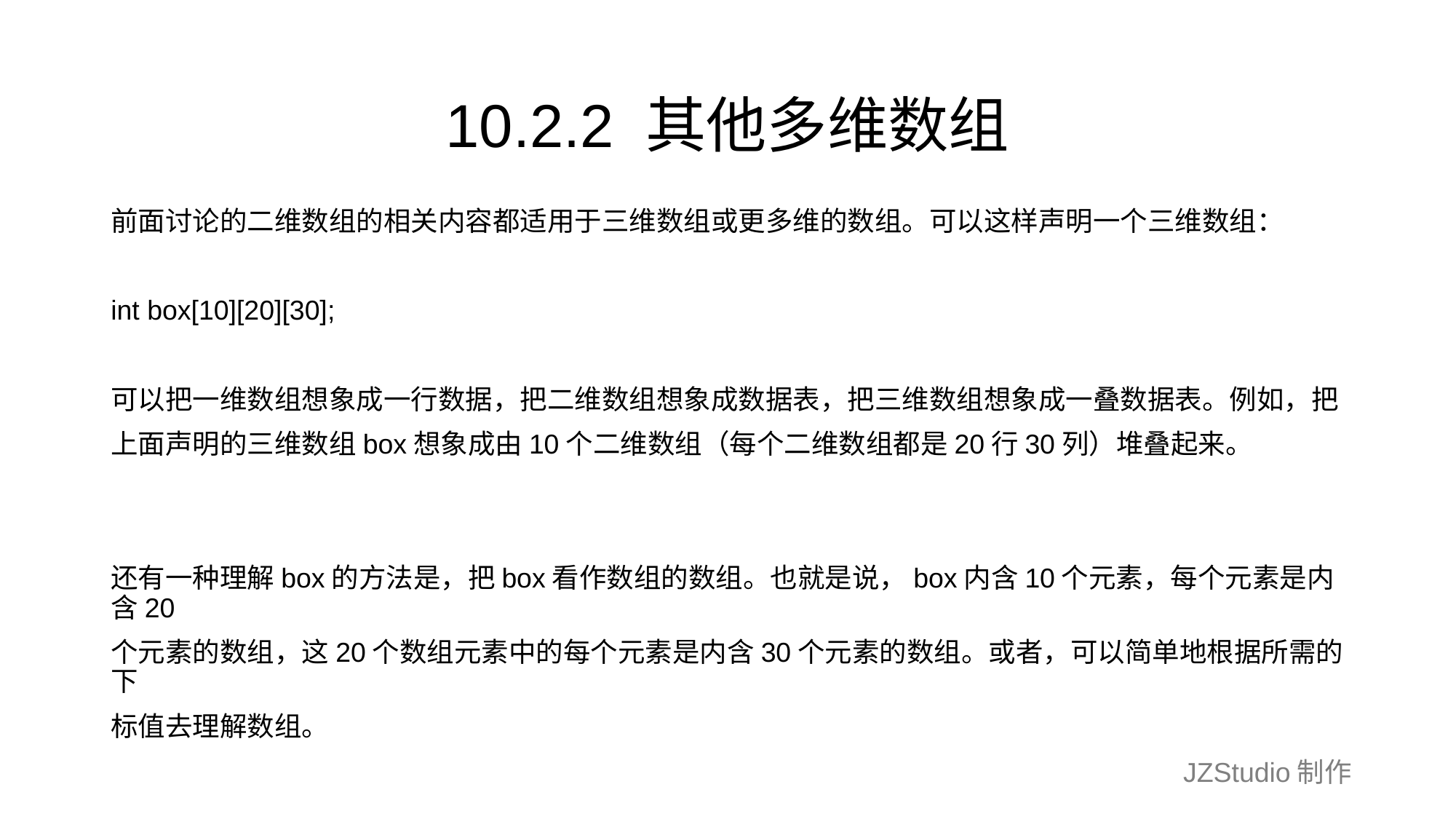

# 10.2.2 其他多维数组
前面讨论的二维数组的相关内容都适用于三维数组或更多维的数组。可以这样声明一个三维数组：

int box[10][20][30];

可以把一维数组想象成一行数据，把二维数组想象成数据表，把三维数组想象成一叠数据表。例如，把
上面声明的三维数组box想象成由10个二维数组（每个二维数组都是20行30列）堆叠起来。

还有一种理解box的方法是，把box看作数组的数组。也就是说，box内含10个元素，每个元素是内含20
个元素的数组，这20个数组元素中的每个元素是内含30个元素的数组。或者，可以简单地根据所需的下
标值去理解数组。